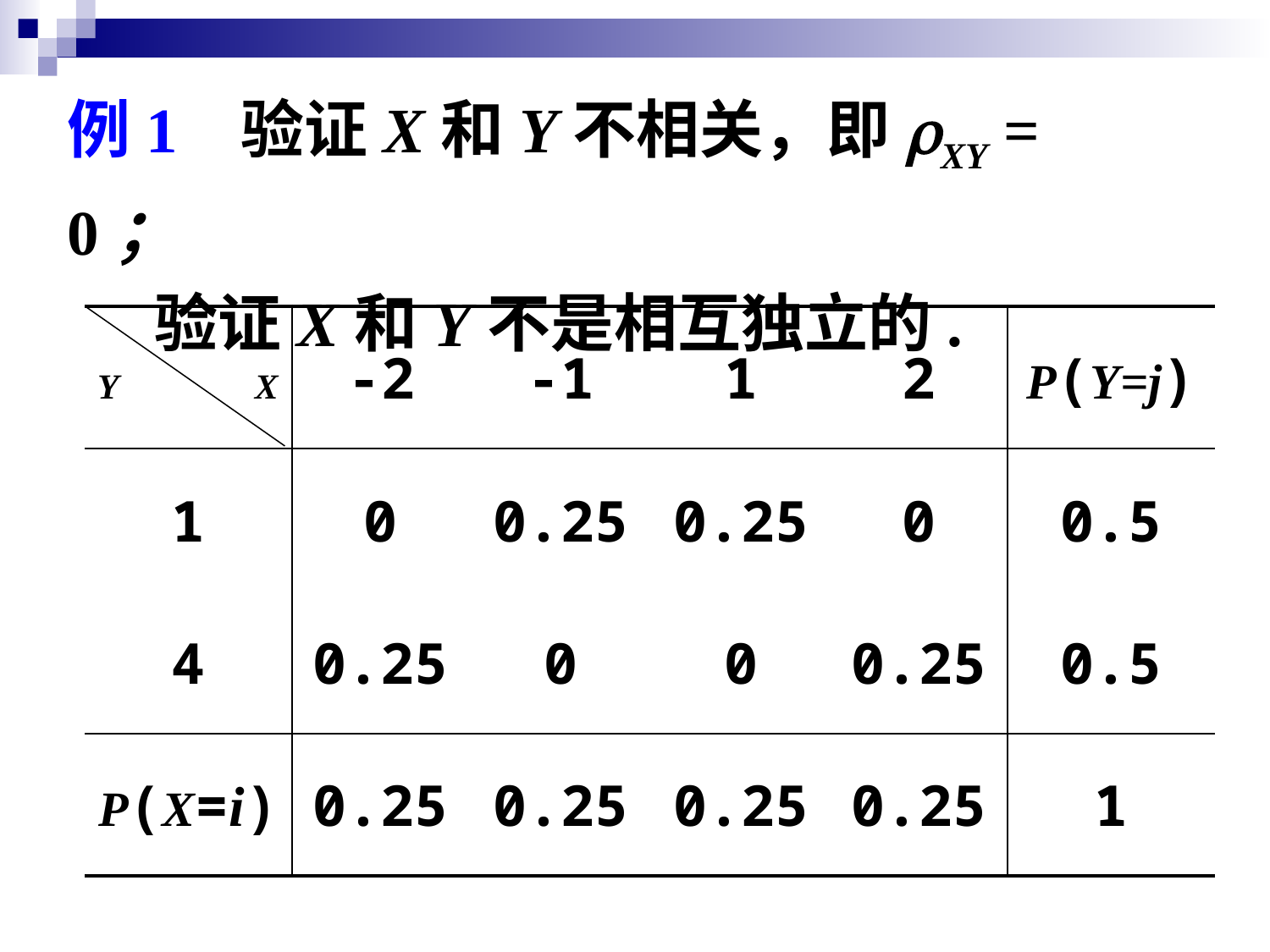

例1   验证X和Y不相关，即ρXY = 0；
     验证X和Y不是相互独立的.
| Y X | -2 | -1 | 1 | 2 | P(Y=j) |
| --- | --- | --- | --- | --- | --- |
| 1 | 0 | 0.25 | 0.25 | 0 | 0.5 |
| 4 | 0.25 | 0 | 0 | 0.25 | 0.5 |
| P(X=i) | 0.25 | 0.25 | 0.25 | 0.25 | 1 |